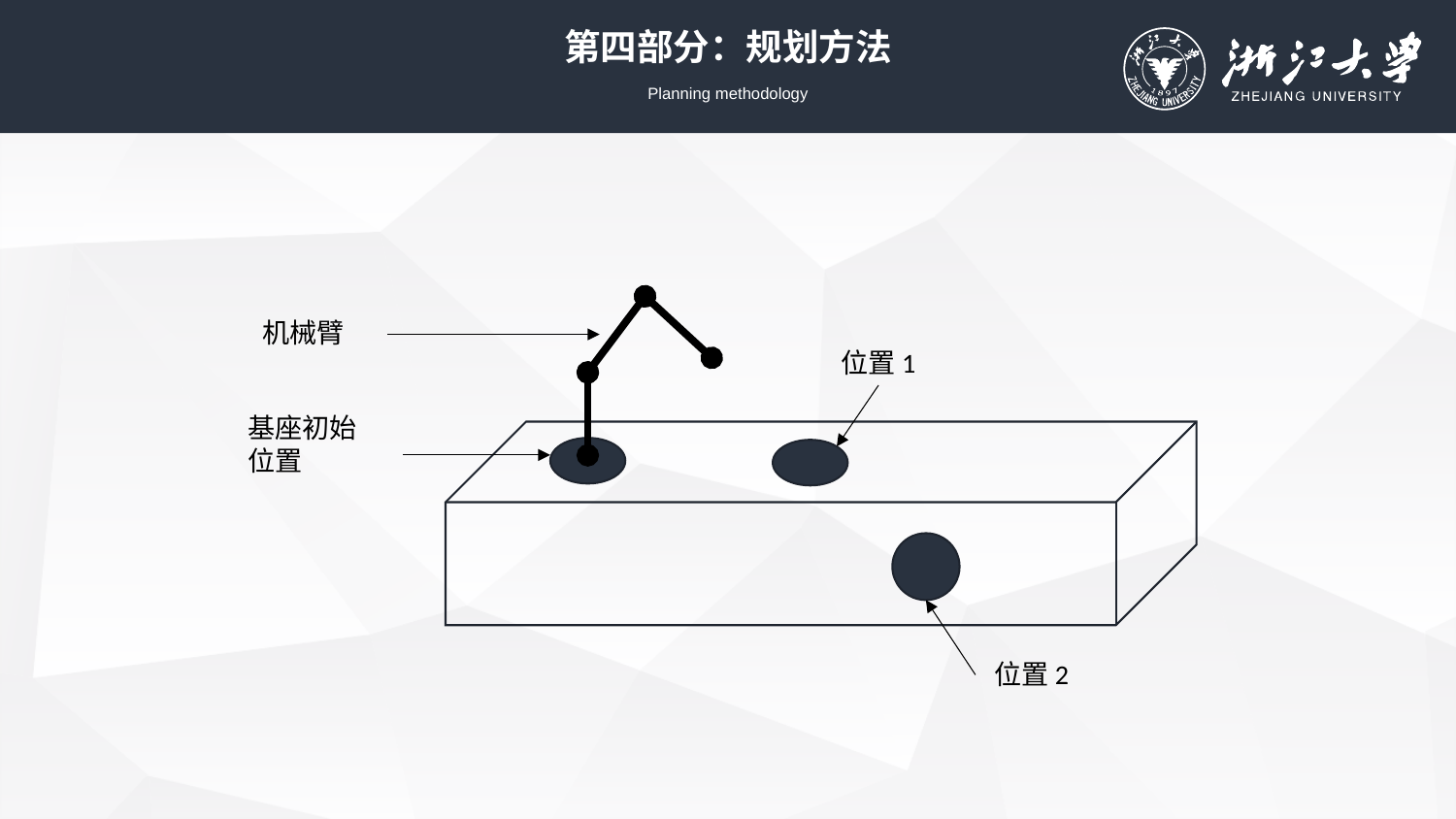

第四部分：规划方法

Planning methodology

机械臂
位置1
基座初始位置
位置2